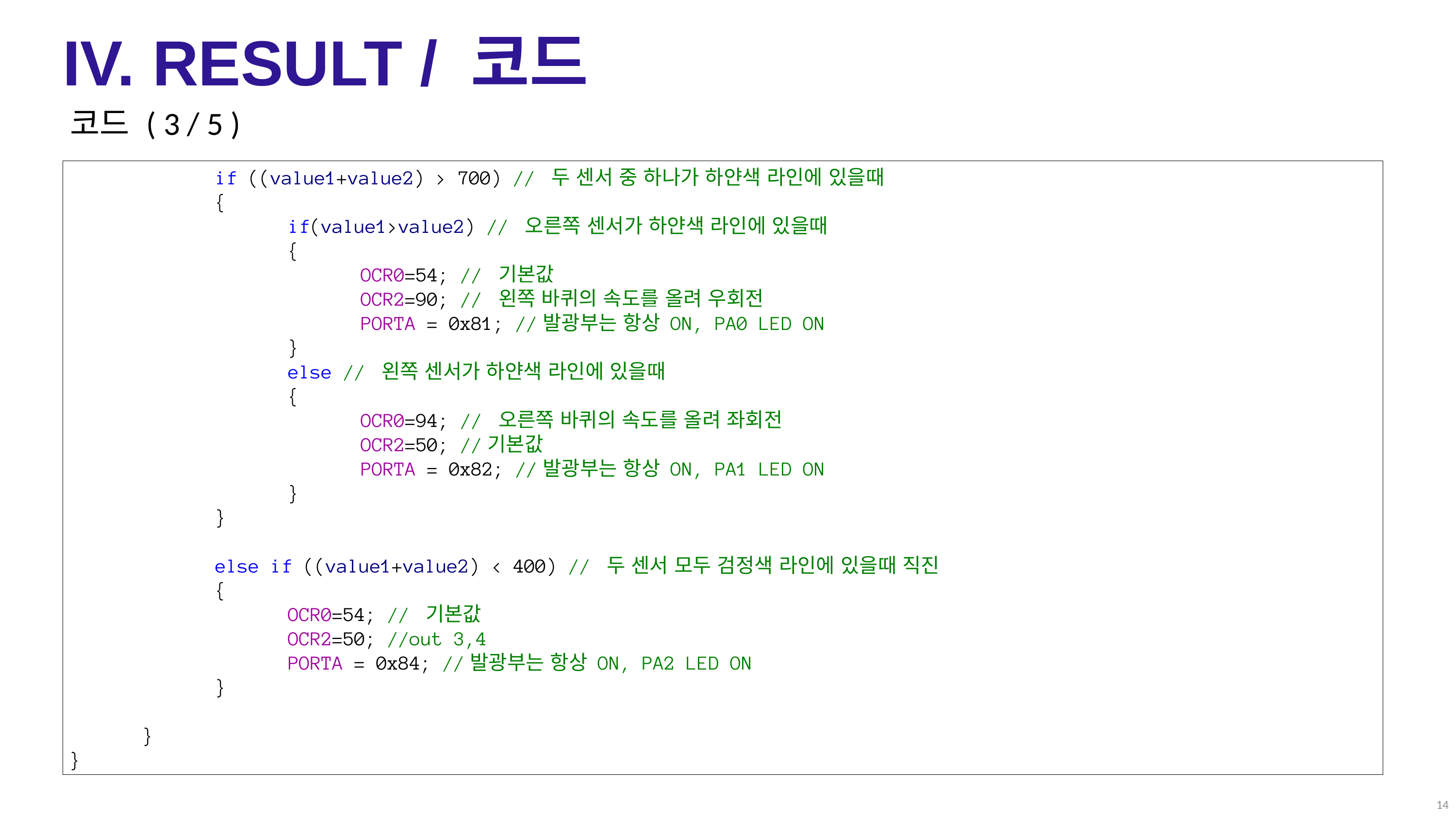

IV. RESULT / 코드
코드 ( 3 / 5 )
		if ((value1+value2) > 700) // 두 센서 중 하나가 하얀색 라인에 있을때
		{
			if(value1>value2) // 오른쪽 센서가 하얀색 라인에 있을때
			{
				OCR0=54; // 기본값
				OCR2=90; // 왼쪽 바퀴의 속도를 올려 우회전
				PORTA = 0x81; //발광부는 항상 ON, PA0 LED ON
			}
			else // 왼쪽 센서가 하얀색 라인에 있을때
			{
				OCR0=94; // 오른쪽 바퀴의 속도를 올려 좌회전
				OCR2=50; //기본값
				PORTA = 0x82; //발광부는 항상 ON, PA1 LED ON
			}
		}

		else if ((value1+value2) < 400) // 두 센서 모두 검정색 라인에 있을때 직진
		{
			OCR0=54; // 기본값
			OCR2=50; //out 3,4
			PORTA = 0x84; //발광부는 항상 ON, PA2 LED ON
		}

	}
}
14